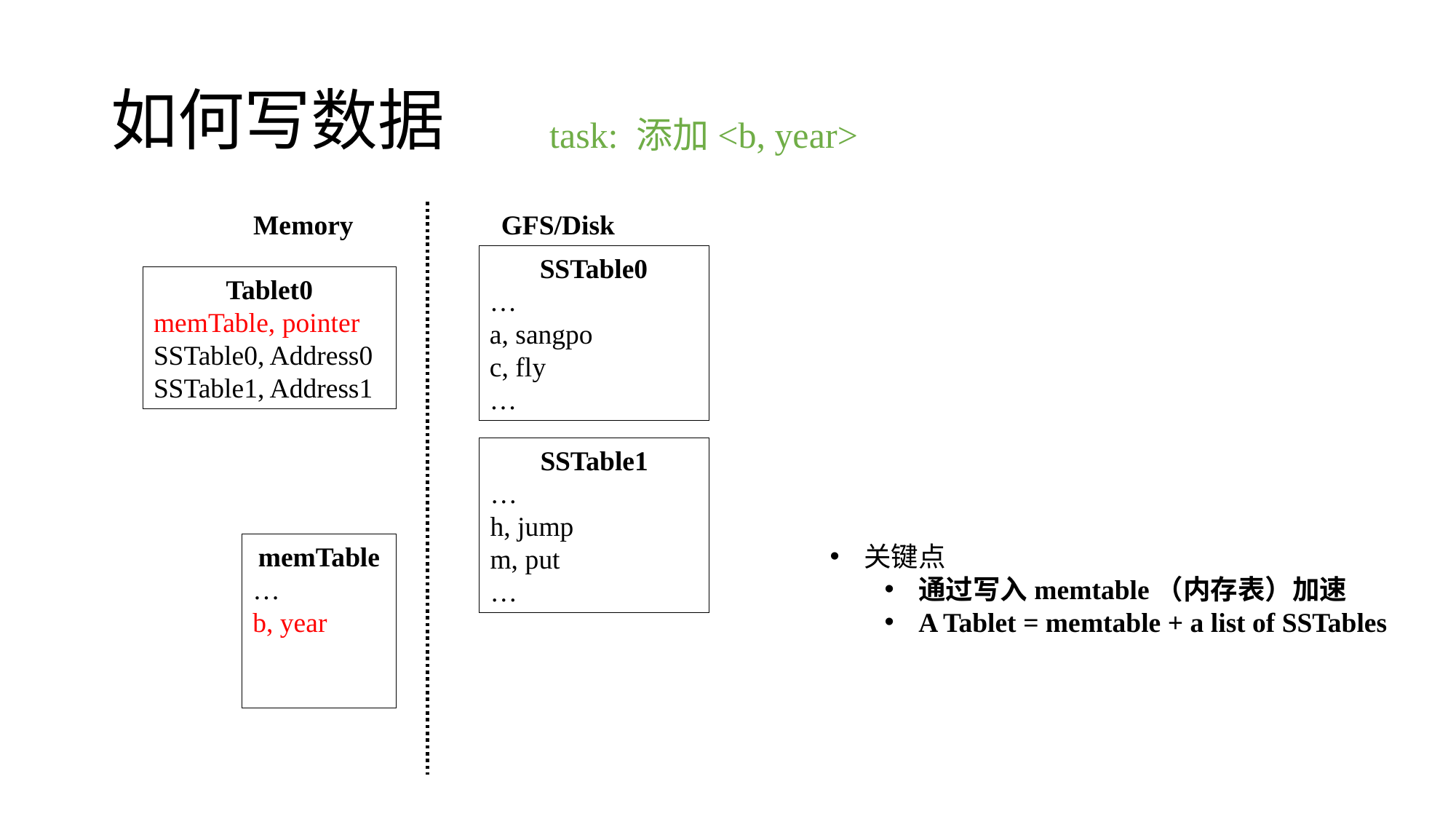

# 如何写数据
task: 添加<b, year>
Memory
GFS/Disk
SSTable0
…
a, sangpo
c, fly
…
Tablet0
memTable, pointer
SSTable0, Address0
SSTable1, Address1
SSTable1
…
h, jump
m, put
…
memTable
…
b, year

关键点
通过写入memtable（内存表）加速
A Tablet = memtable + a list of SSTables